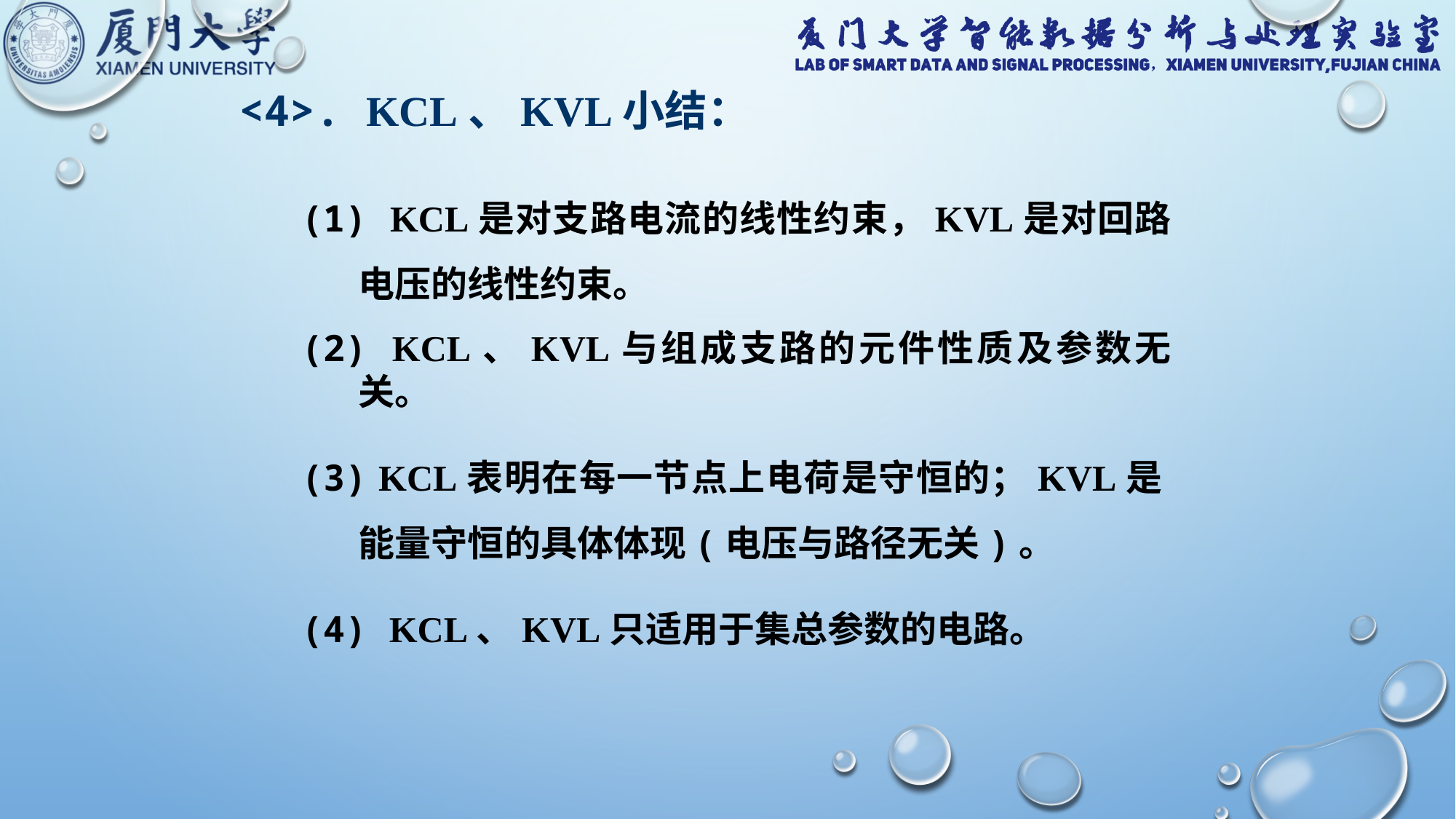

<4>. KCL、KVL小结：
(1) KCL是对支路电流的线性约束，KVL是对回路电压的线性约束。
(2) KCL、KVL与组成支路的元件性质及参数无关。
(3) KCL表明在每一节点上电荷是守恒的；KVL是能量守恒的具体体现(电压与路径无关)。
(4) KCL、KVL只适用于集总参数的电路。
16